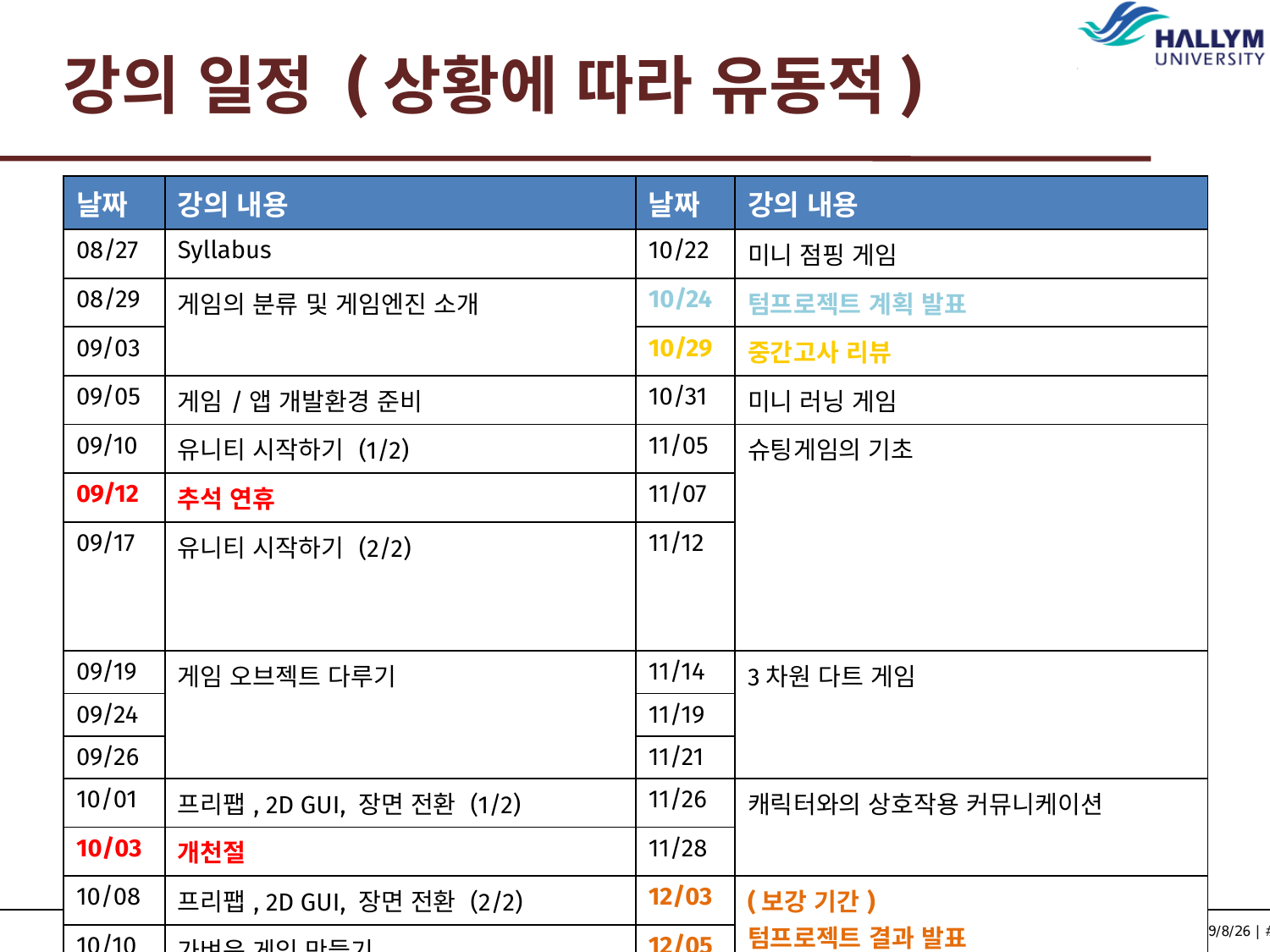

# 강의 일정 (상황에 따라 유동적)
| 날짜 | 강의 내용 | 날짜 | 강의 내용 |
| --- | --- | --- | --- |
| 08/27 | Syllabus | 10/22 | 미니 점핑 게임 |
| 08/29 | 게임의 분류 및 게임엔진 소개 | 10/24 | 텀프로젝트 계획 발표 |
| 09/03 |  | 10/29 | 중간고사 리뷰 |
| 09/05 | 게임/앱 개발환경 준비 | 10/31 | 미니 러닝 게임 |
| 09/10 | 유니티 시작하기 (1/2) | 11/05 | 슈팅게임의 기초 |
| 09/12 | 추석 연휴 | 11/07 |  |
| 09/17 | 유니티 시작하기 (2/2) | 11/12 |  |
| 09/19 | 게임 오브젝트 다루기 | 11/14 | 3차원 다트 게임 |
| 09/24 |  | 11/19 |  |
| 09/26 |  | 11/21 |  |
| 10/01 | 프리팹, 2D GUI, 장면 전환 (1/2) | 11/26 | 캐릭터와의 상호작용 커뮤니케이션 |
| 10/03 | 개천절 | 11/28 |  |
| 10/08 | 프리팹, 2D GUI, 장면 전환 (2/2) | 12/03 | (보강 기간) 텀프로젝트 결과 발표 |
| 10/10 | 가벼운 게임 만들기 | 12/05 |  |
| 10/15 | 중간고사 | 12/10 | 기말고사 |
| 10/17 |  | 12/12 |  |